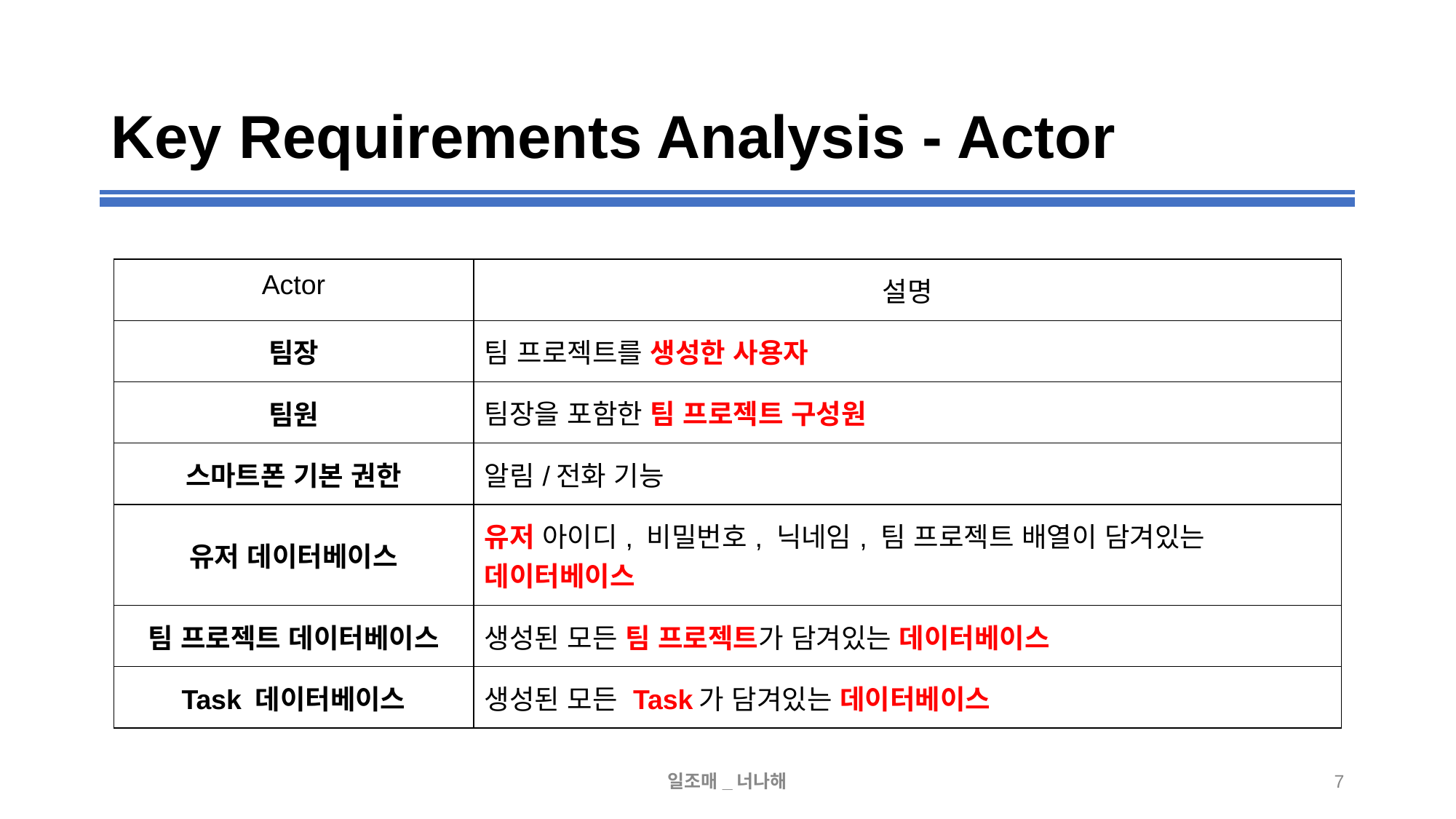

# Key Requirements Analysis - Actor
| Actor | 설명 |
| --- | --- |
| 팀장 | 팀 프로젝트를 생성한 사용자 |
| 팀원 | 팀장을 포함한 팀 프로젝트 구성원 |
| 스마트폰 기본 권한 | 알림/전화 기능 |
| 유저 데이터베이스 | 유저 아이디, 비밀번호, 닉네임, 팀 프로젝트 배열이 담겨있는 데이터베이스 |
| 팀 프로젝트 데이터베이스 | 생성된 모든 팀 프로젝트가 담겨있는 데이터베이스 |
| Task 데이터베이스 | 생성된 모든 Task가 담겨있는 데이터베이스 |
일조매_너나해
7